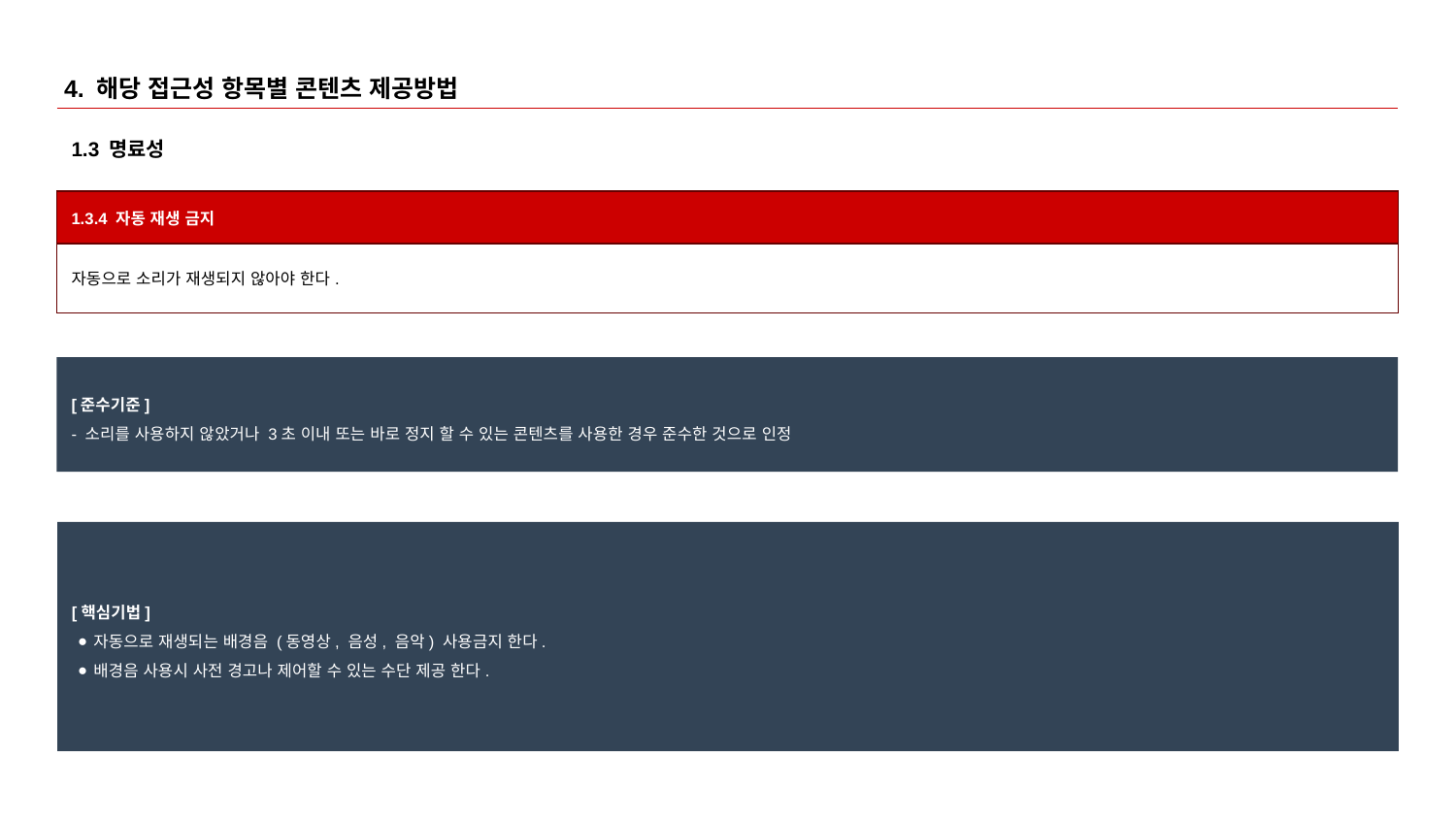

# 4. 해당 접근성 항목별 콘텐츠 제공방법
1.3 명료성
| 1.3.4 자동 재생 금지 |
| --- |
| 자동으로 소리가 재생되지 않아야 한다. |
[준수기준]
- 소리를 사용하지 않았거나 3초 이내 또는 바로 정지 할 수 있는 콘텐츠를 사용한 경우 준수한 것으로 인정
[핵심기법]
자동으로 재생되는 배경음 (동영상, 음성, 음악) 사용금지 한다.
배경음 사용시 사전 경고나 제어할 수 있는 수단 제공 한다.